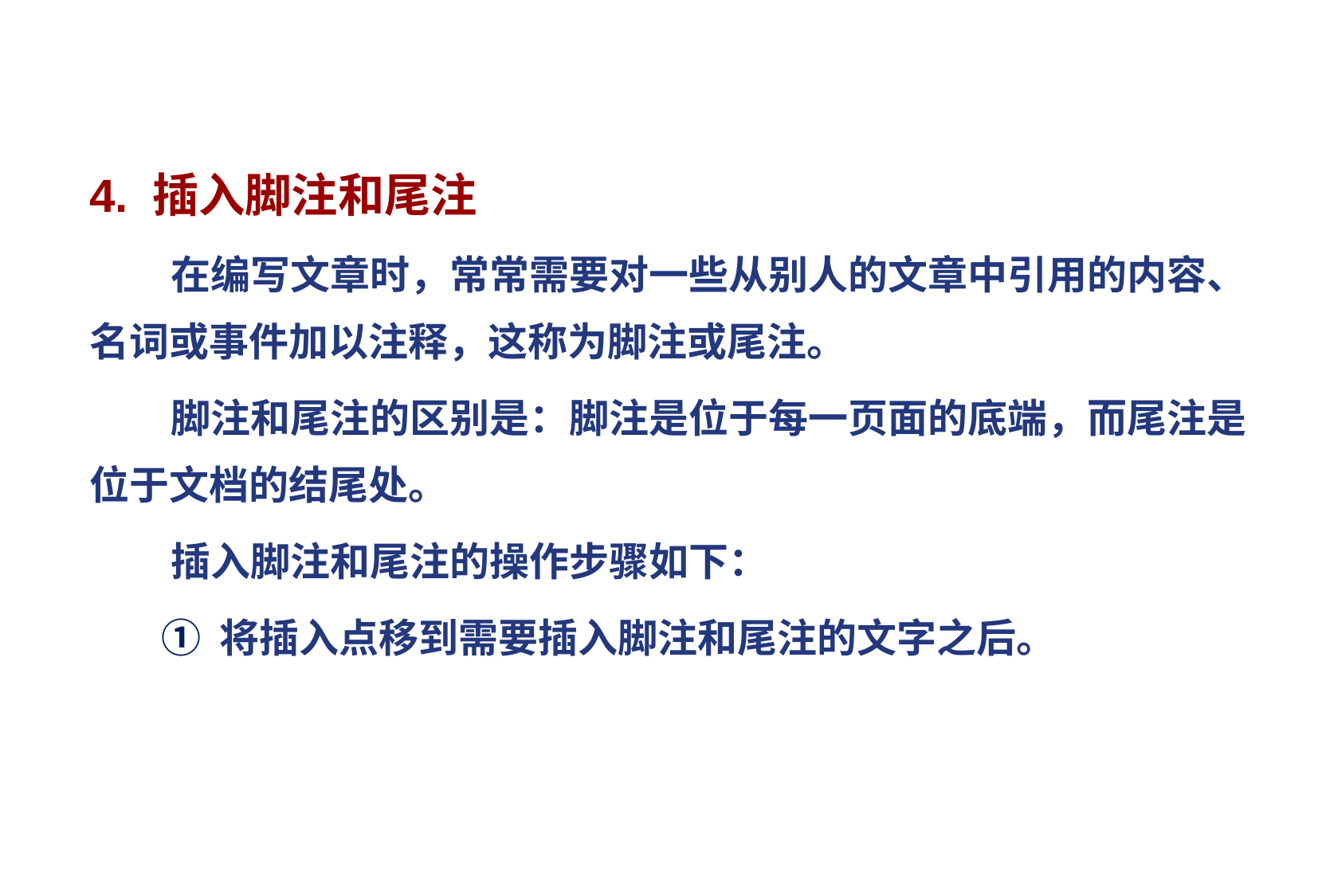

#
4. 插入脚注和尾注
        在编写文章时，常常需要对一些从别人的文章中引用的内容、名词或事件加以注释，这称为脚注或尾注。
        脚注和尾注的区别是：脚注是位于每一页面的底端，而尾注是位于文档的结尾处。
        插入脚注和尾注的操作步骤如下：
        ① 将插入点移到需要插入脚注和尾注的文字之后。